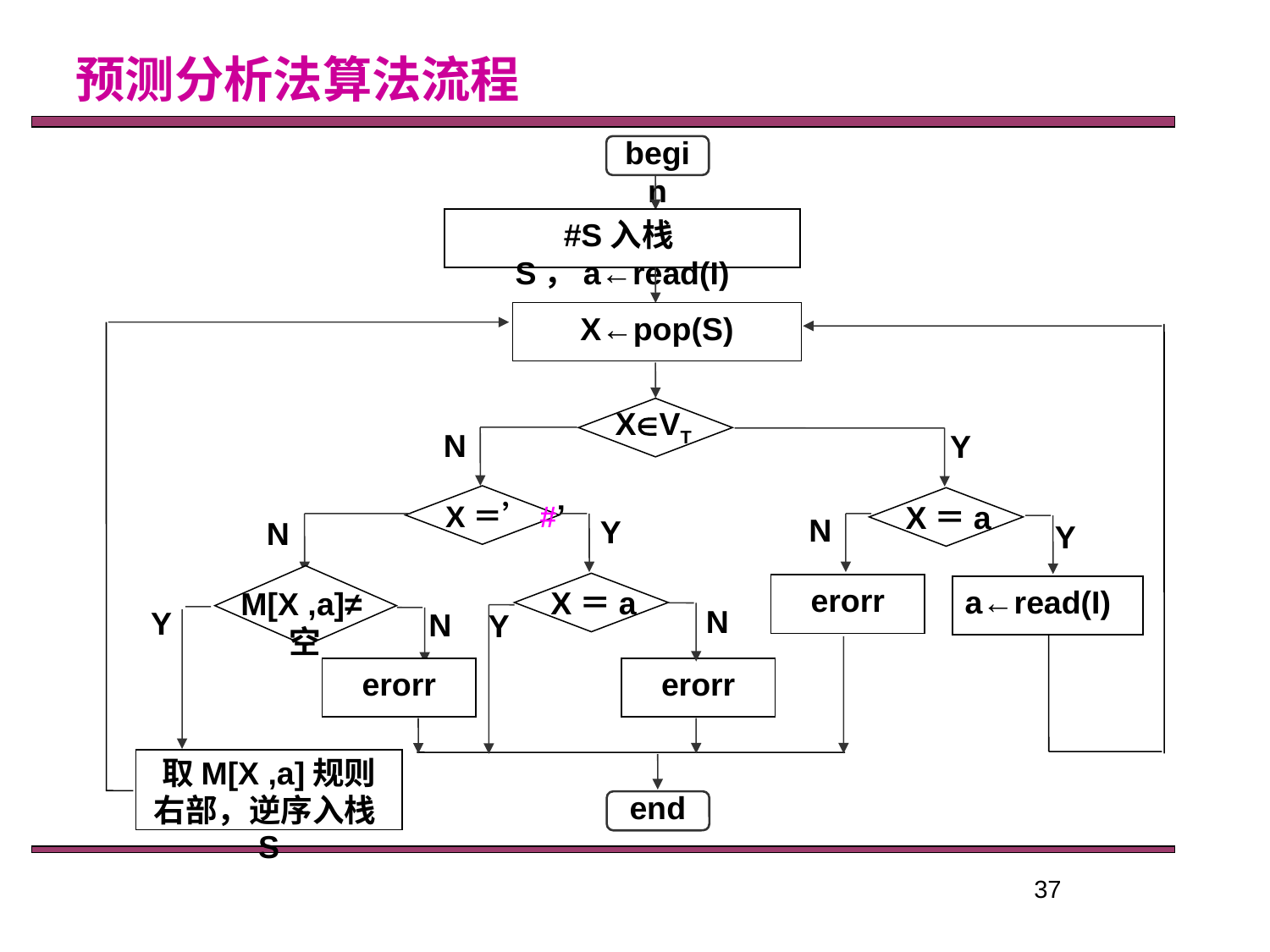

预测分析法算法流程
begin

#S入栈S，a←read(I)

X←pop(S)

X∈VT

N
Y

X＝’#’

X＝a
N
Y
N
Y

M[X ,a]≠空

X＝a
erorr
a←read(I)
N
Y
N
Y

erorr
erorr

取M[X ,a]规则右部，逆序入栈S

end

37